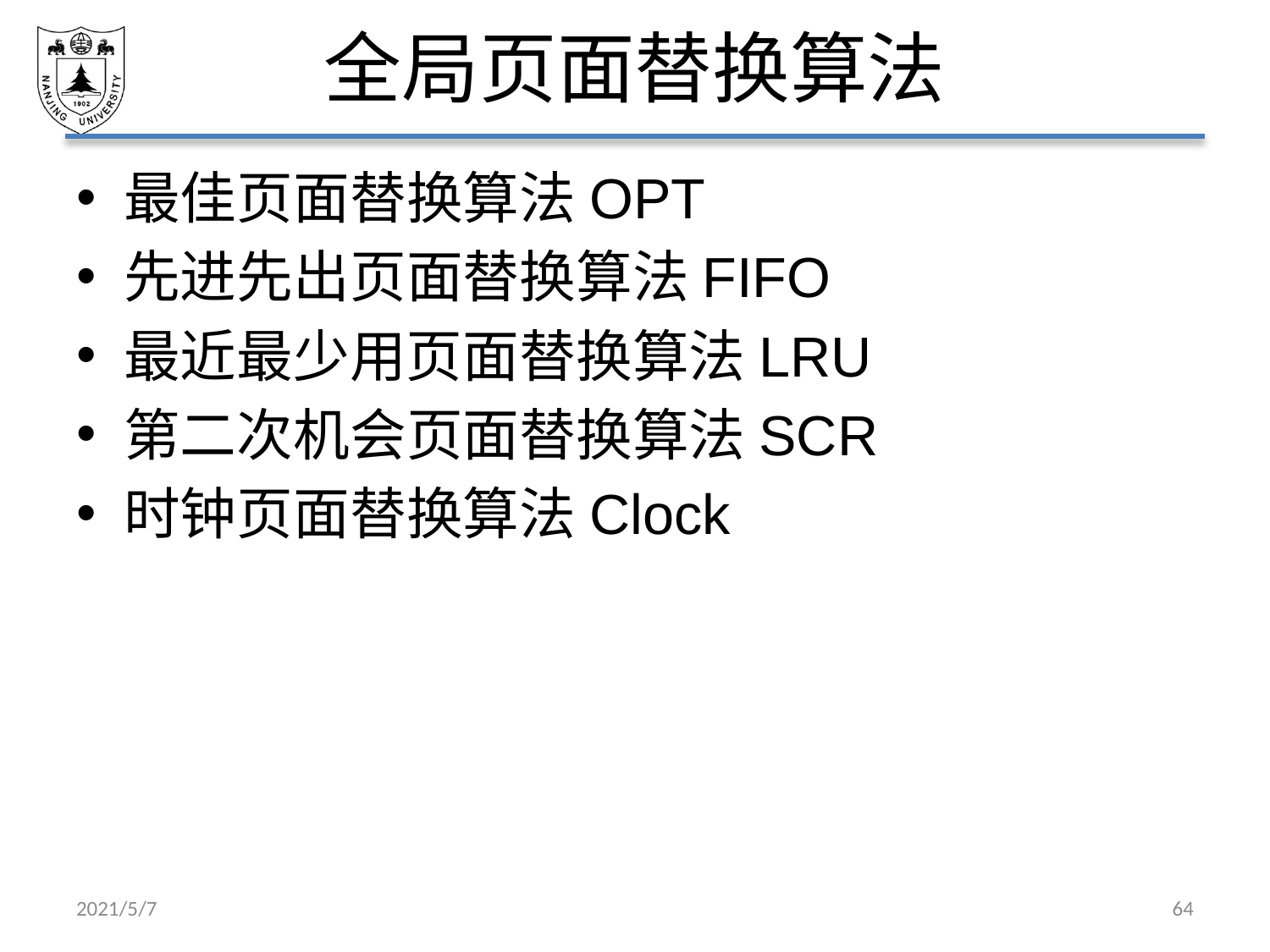

# 全局页面替换算法
最佳页面替换算法OPT
先进先出页面替换算法FIFO
最近最少用页面替换算法LRU
第二次机会页面替换算法SCR
时钟页面替换算法Clock

2021/5/7
64